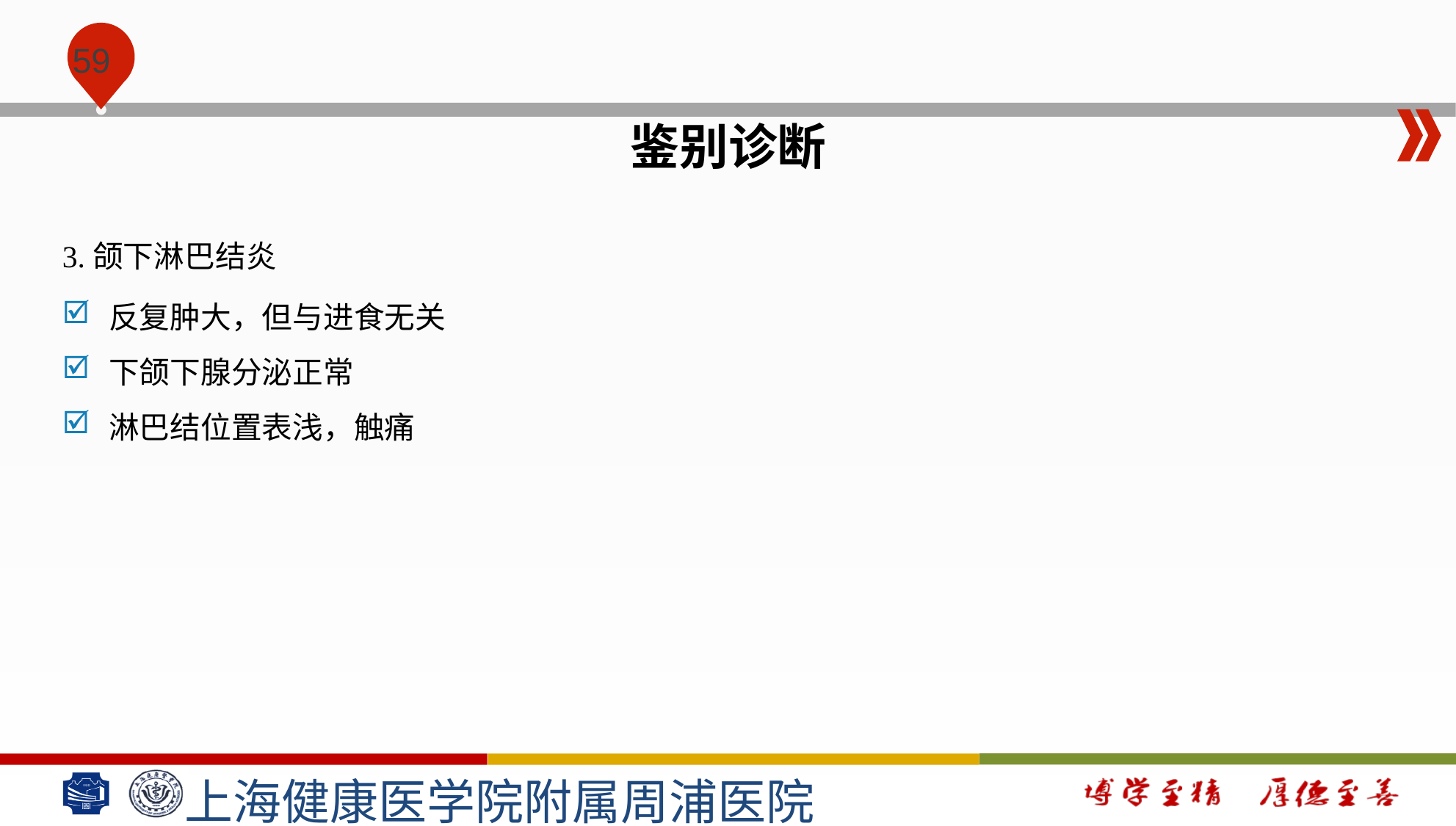

#

鉴别诊断
3.颌下淋巴结炎
反复肿大，但与进食无关
下颌下腺分泌正常
淋巴结位置表浅，触痛